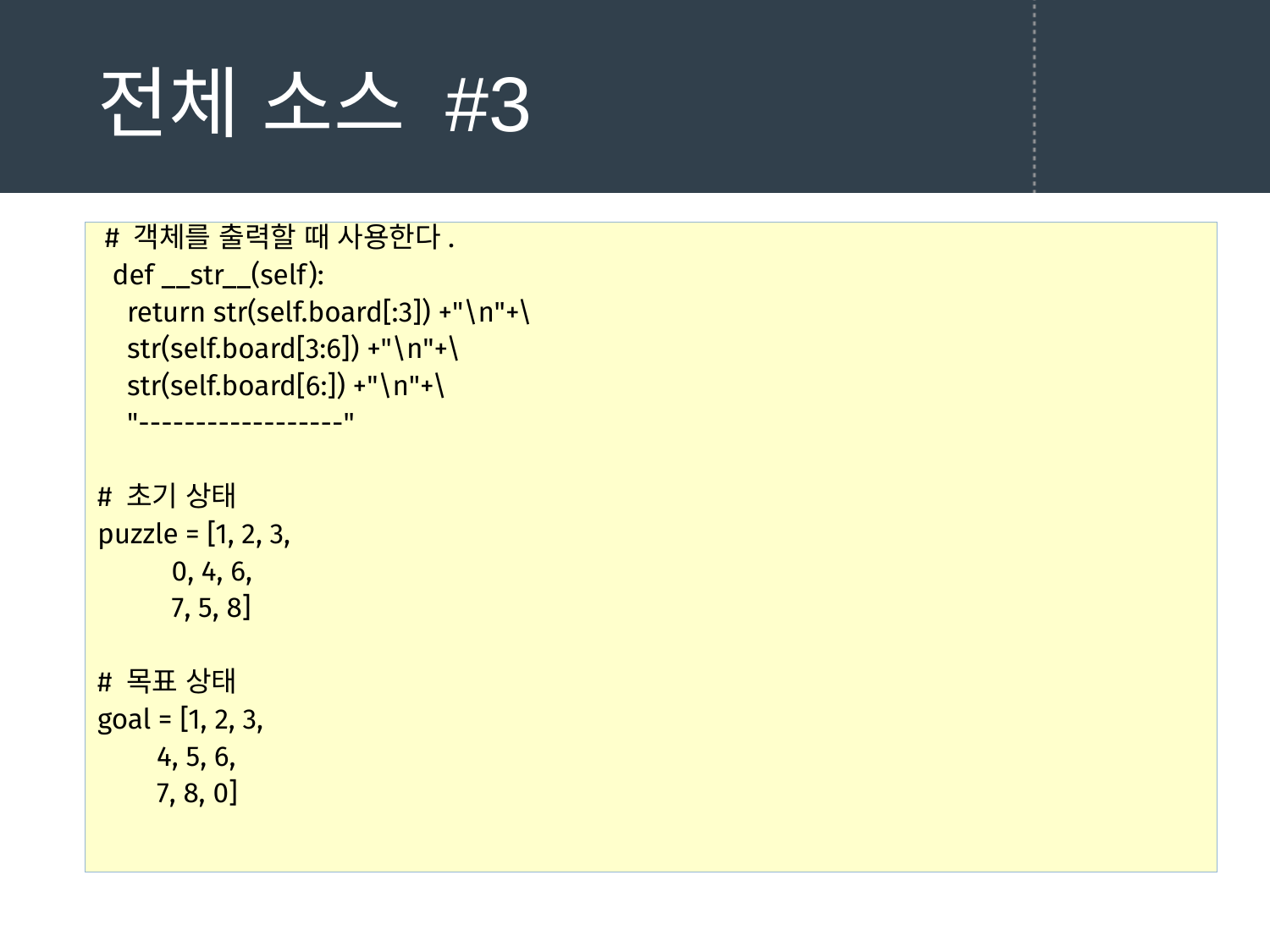

# 전체 소스 #3

 # 객체를 출력할 때 사용한다.
  def __str__(self):
    return str(self.board[:3]) +"\n"+\
    str(self.board[3:6]) +"\n"+\
    str(self.board[6:]) +"\n"+\
    "------------------"

# 초기 상태
puzzle = [1, 2, 3,
          0, 4, 6,
          7, 5, 8]

# 목표 상태
goal = [1, 2, 3,
        4, 5, 6,
        7, 8, 0]